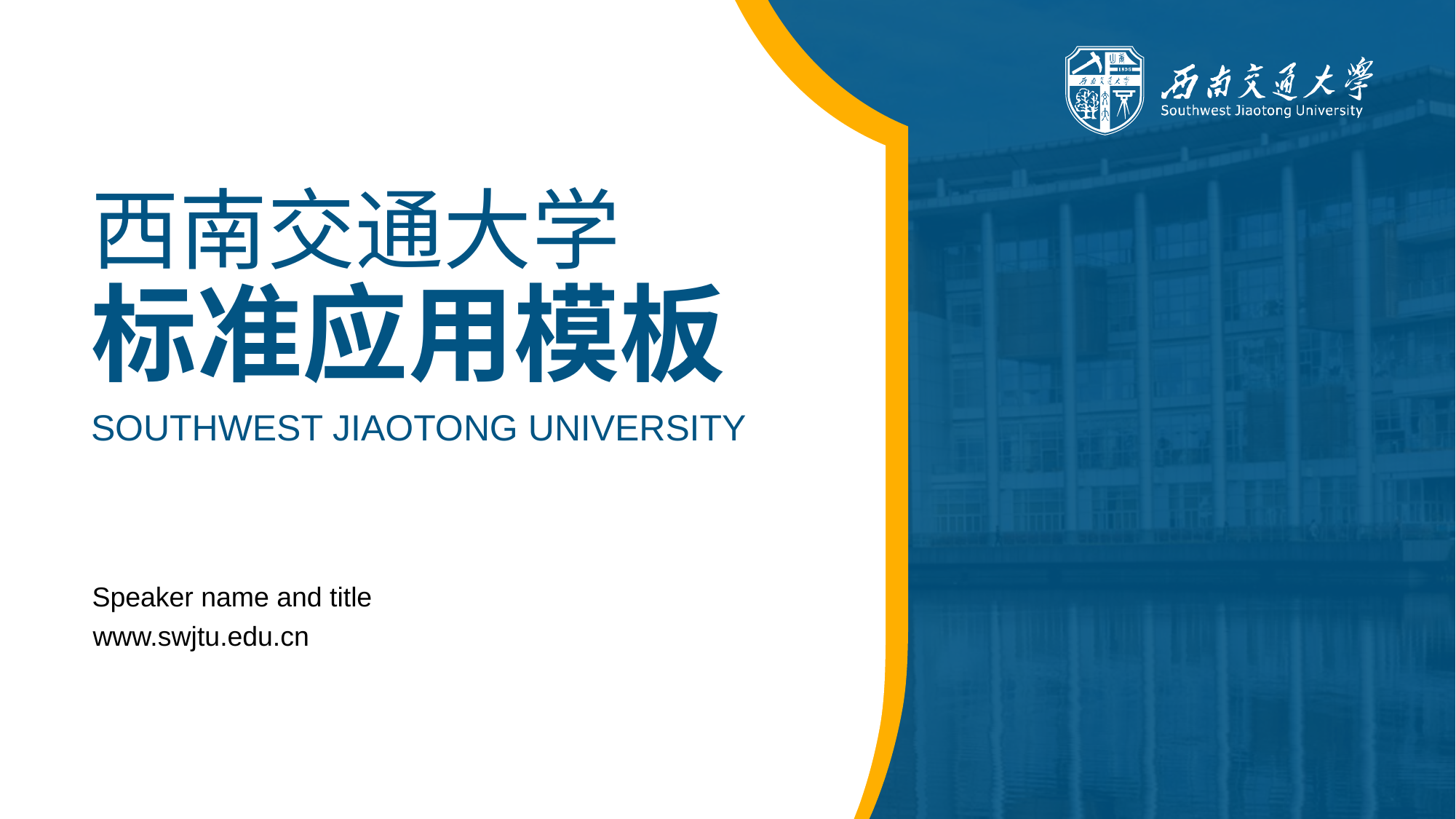

# 西南交通大学 标准应用模板
SOUTHWEST JIAOTONG UNIVERSITY
Speaker name and title
www.swjtu.edu.cn